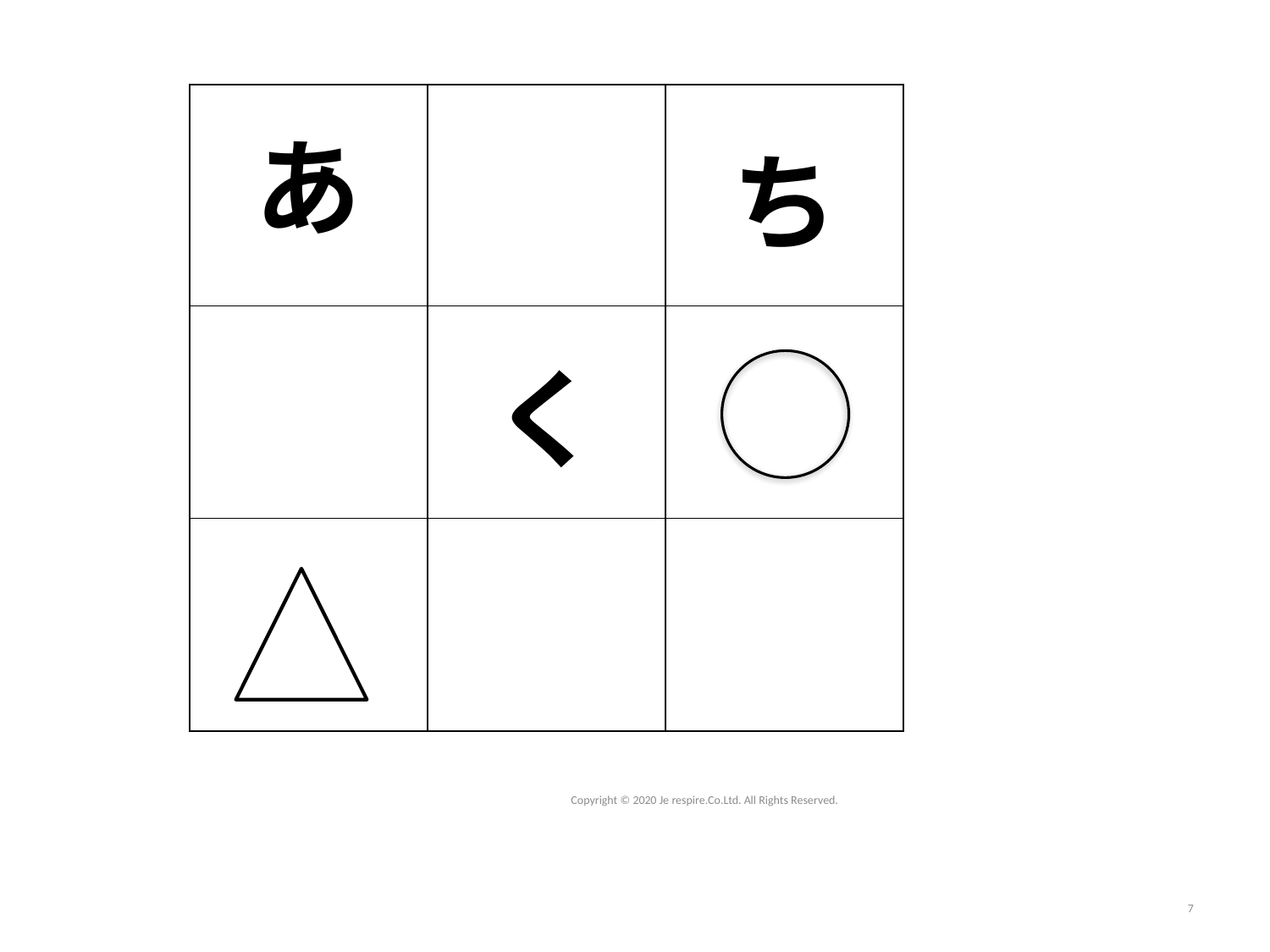

| あ |  | ち |
| --- | --- | --- |
|  | く |  |
|  |  |  |

Copyright © 2020 Je respire.Co.Ltd. All Rights Reserved.
7